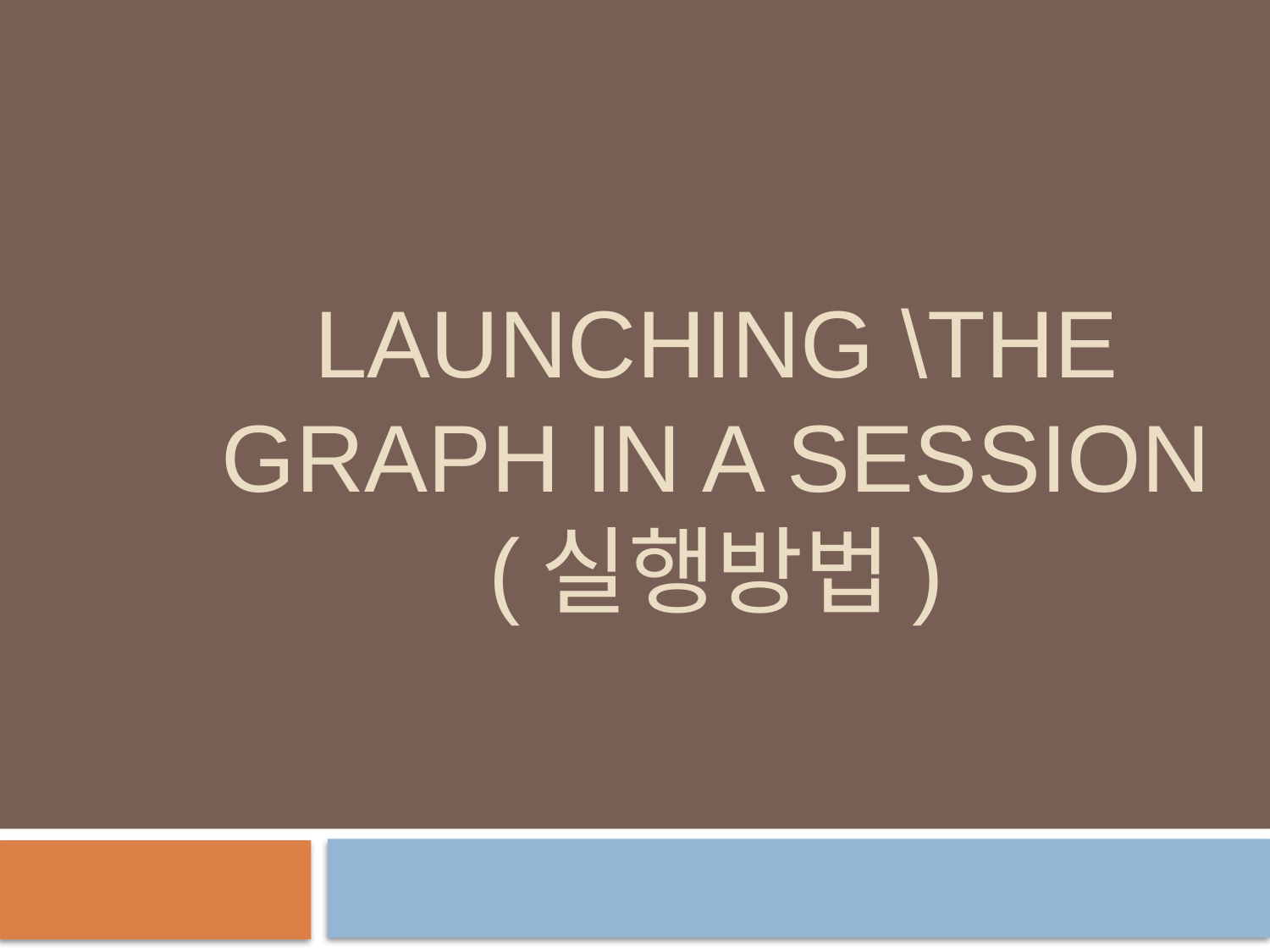

# Launching \the graph in a session (실행방법)